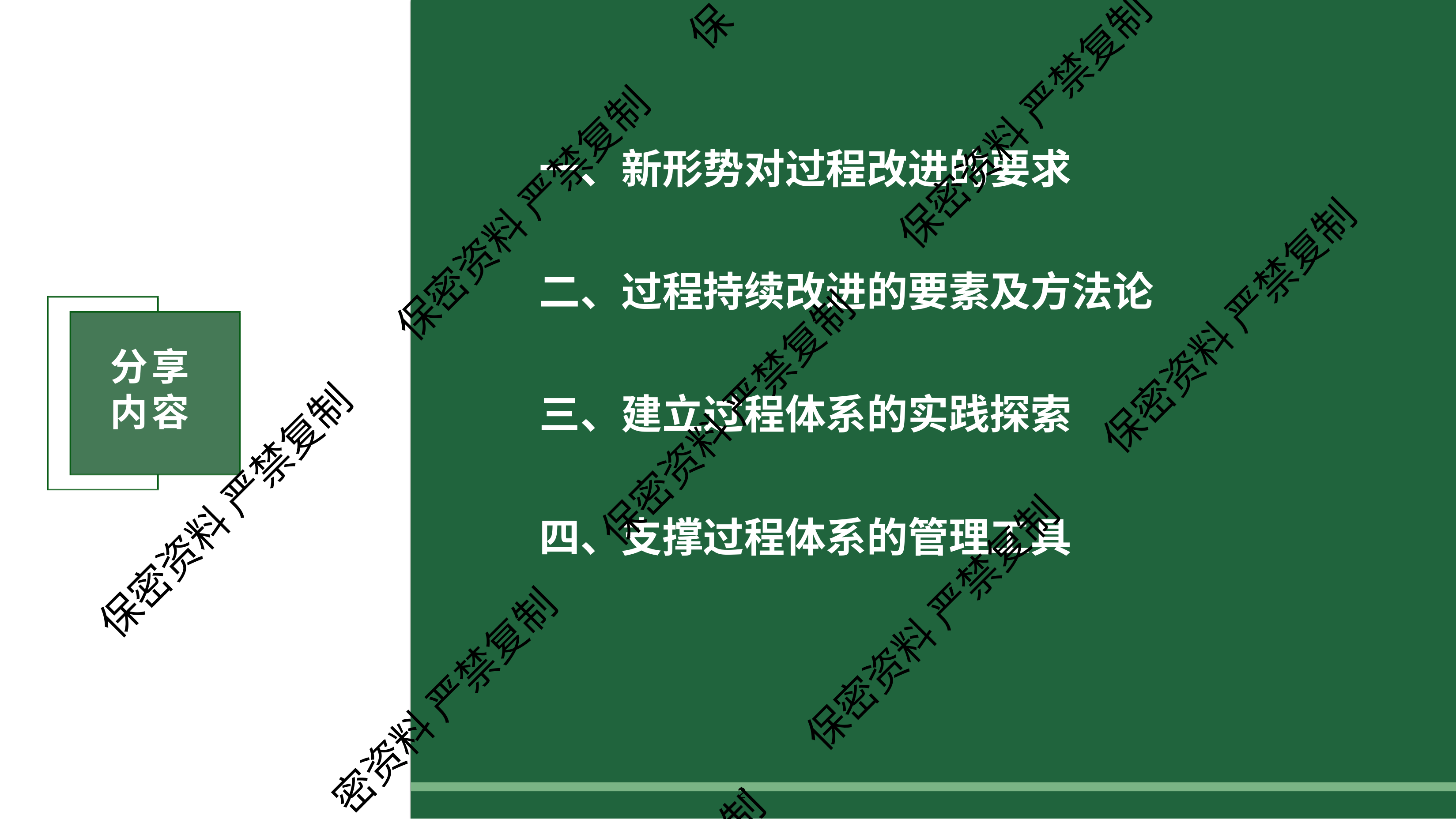

保
保密资料 严禁复制
# 一、新形势对过程改进的要求
保密资料 严禁复制
二、过程持续改进的要素及方法论

保密资料 严禁复制

分享 内容
三、建立过程体系的实践探索
保密资料 严禁复制
保密资料 严禁复制
四、支撑过程体系的管理工具
保密资料 严禁复制
密资料 严禁复制
2

制